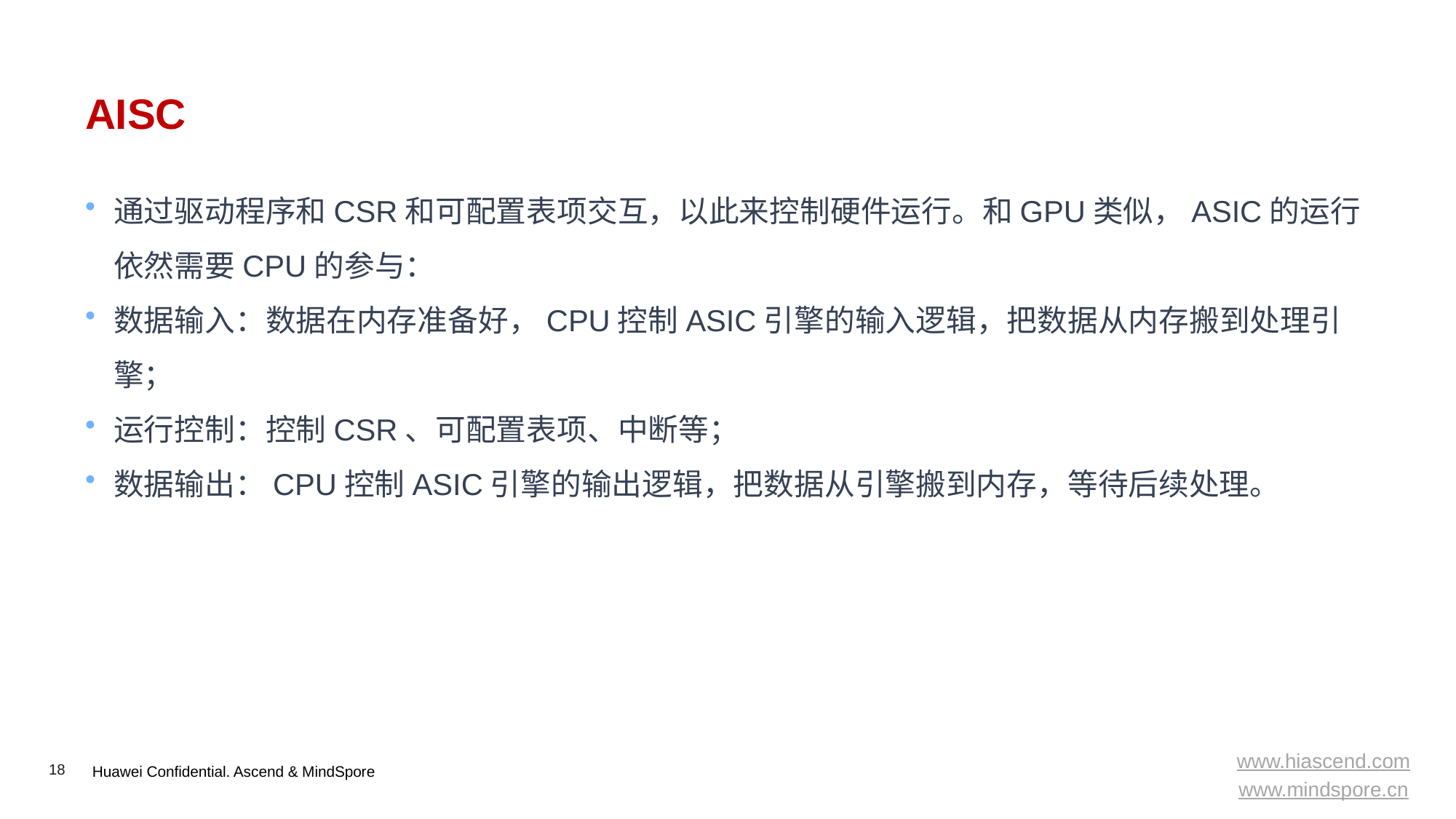

# AISC
通过驱动程序和CSR和可配置表项交互，以此来控制硬件运行。和GPU类似，ASIC的运行依然需要CPU的参与：
数据输入：数据在内存准备好，CPU控制ASIC引擎的输入逻辑，把数据从内存搬到处理引擎；
运行控制：控制CSR、可配置表项、中断等；
数据输出：CPU控制ASIC引擎的输出逻辑，把数据从引擎搬到内存，等待后续处理。